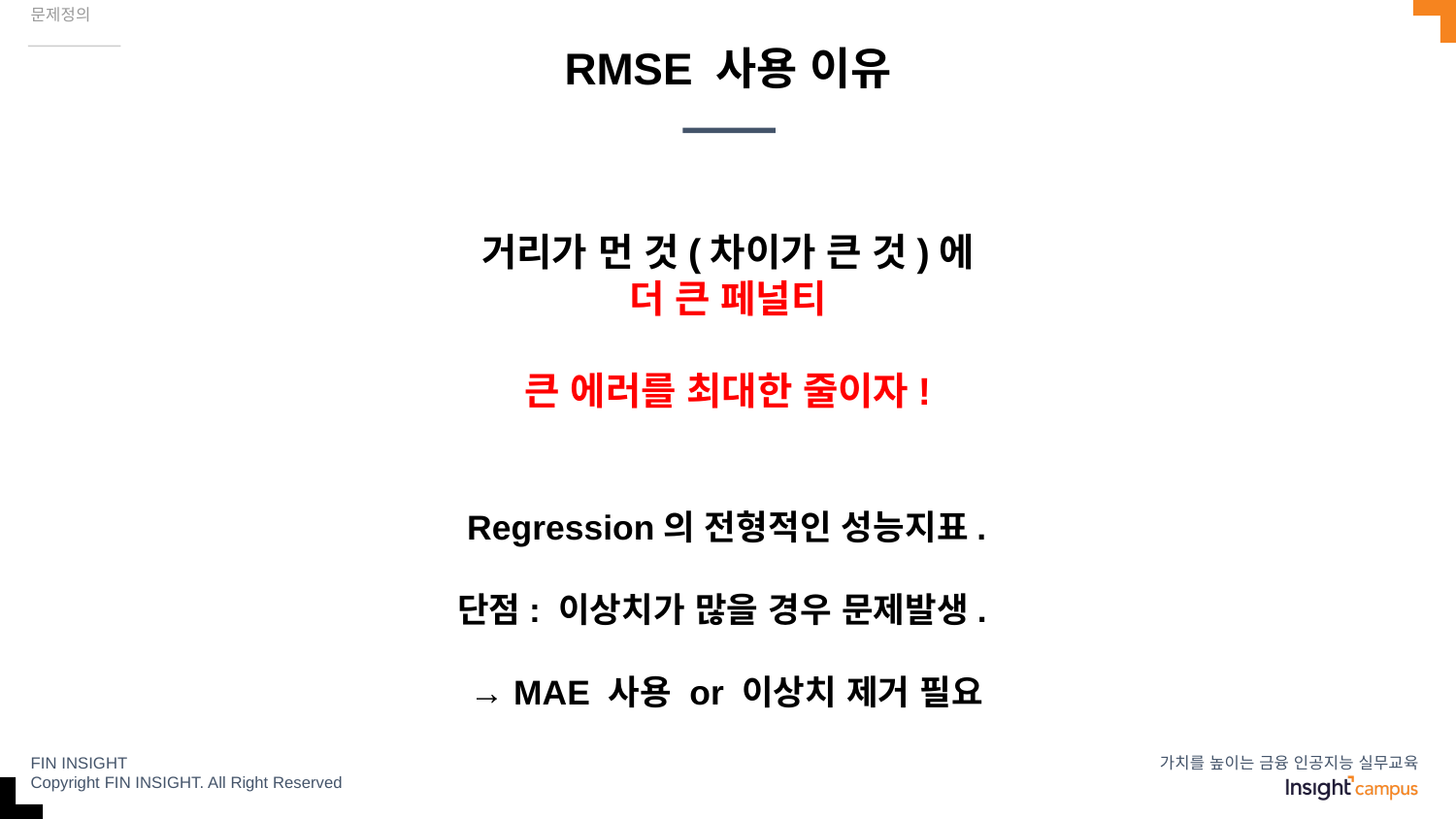

문제정의
# RMSE 사용 이유
거리가 먼 것(차이가 큰 것)에
더 큰 페널티

큰 에러를 최대한 줄이자!
Regression의 전형적인 성능지표.

단점: 이상치가 많을 경우 문제발생.

→ MAE 사용 or 이상치 제거 필요